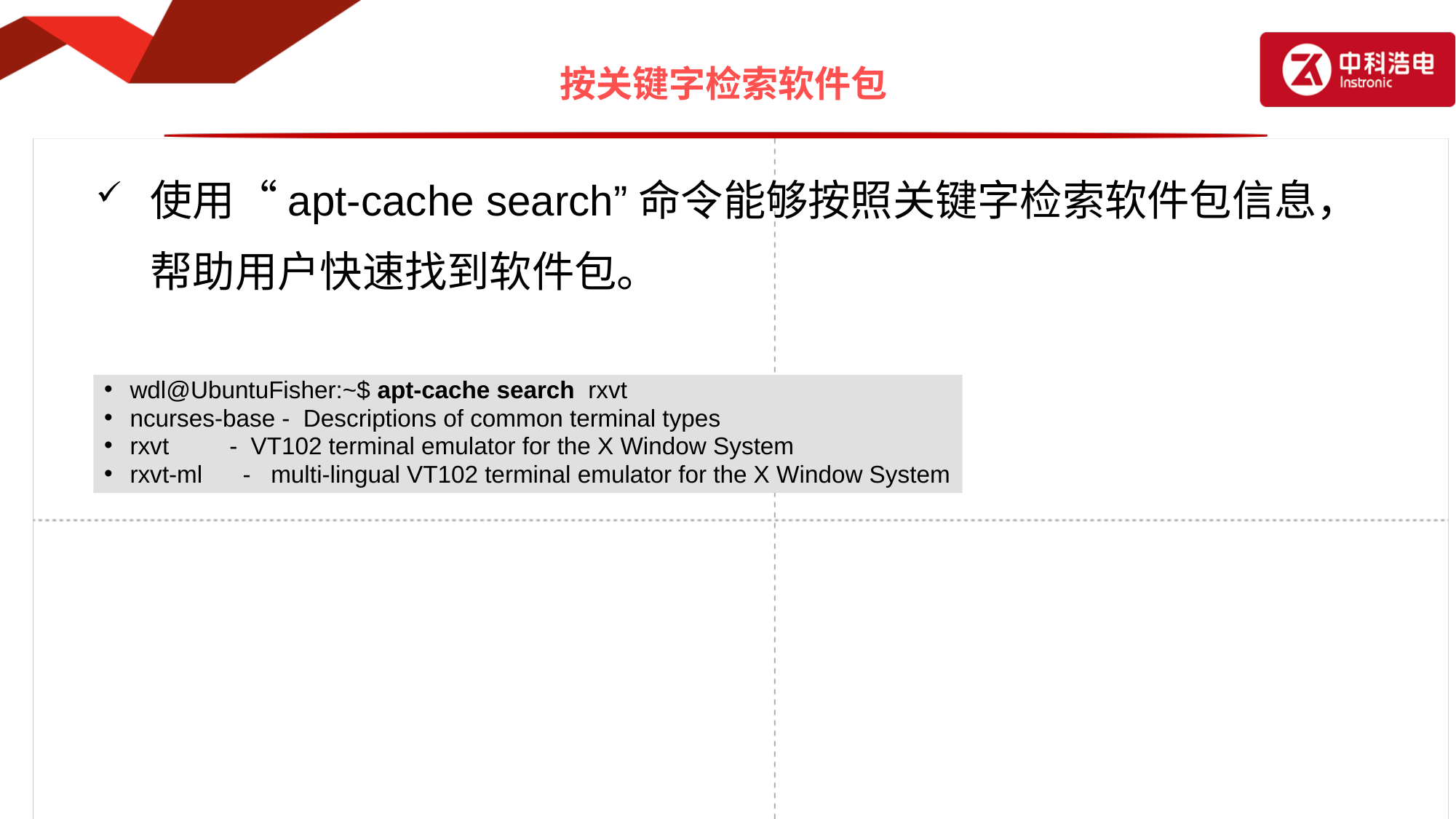

# 按关键字检索软件包
使用“apt-cache search”命令能够按照关键字检索软件包信息，帮助用户快速找到软件包。
wdl@UbuntuFisher:~$ apt-cache search  rxvt
ncurses-base -  Descriptions of common terminal types
rxvt         -  VT102 terminal emulator for the X Window System
rxvt-ml      -   multi-lingual VT102 terminal emulator for the X Window System